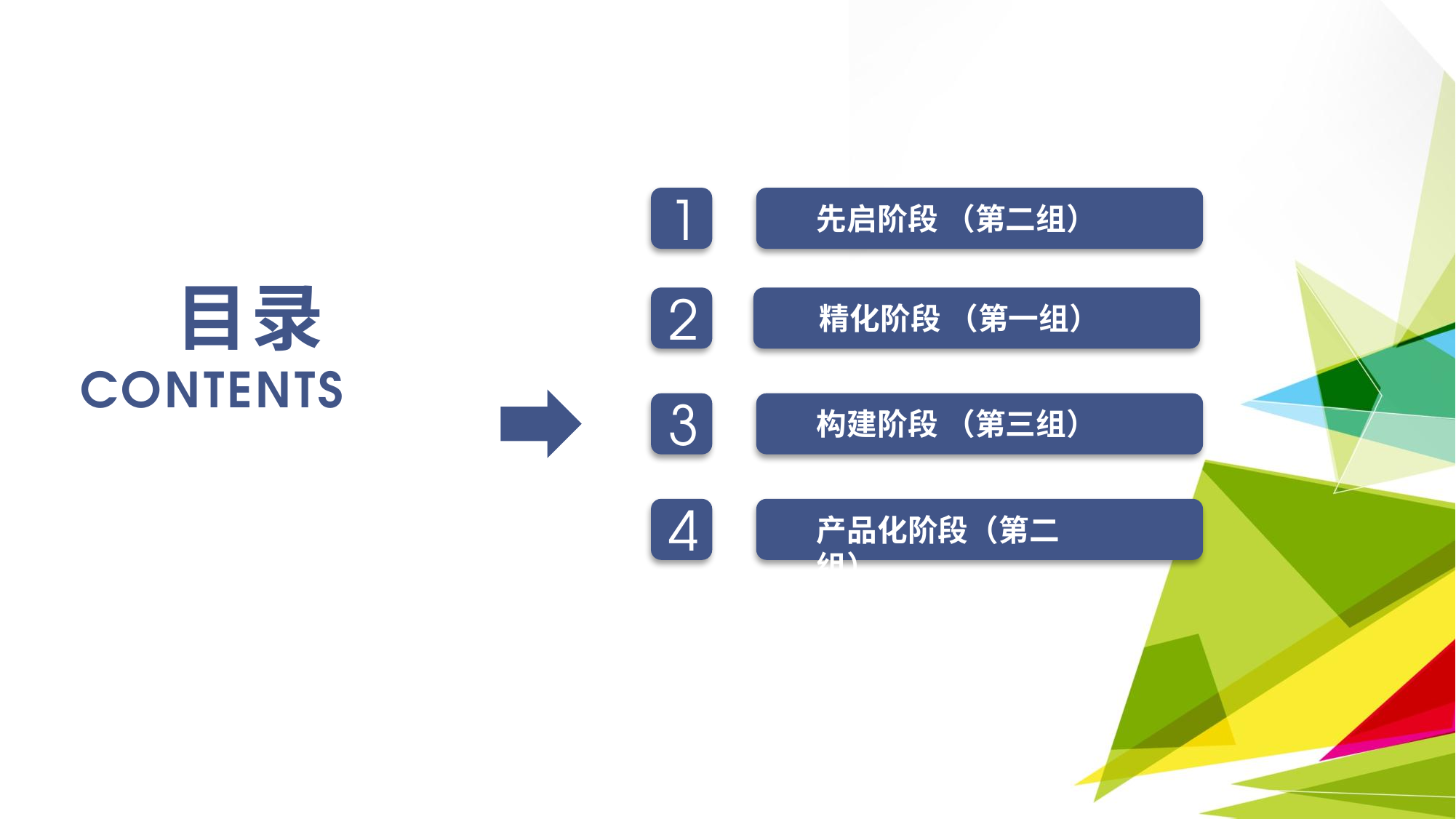

1

先启阶段 （第二组）
目录
CONTENTS
2

精化阶段 （第一组）

3

构建阶段 （第三组）
4

产品化阶段（第二组）